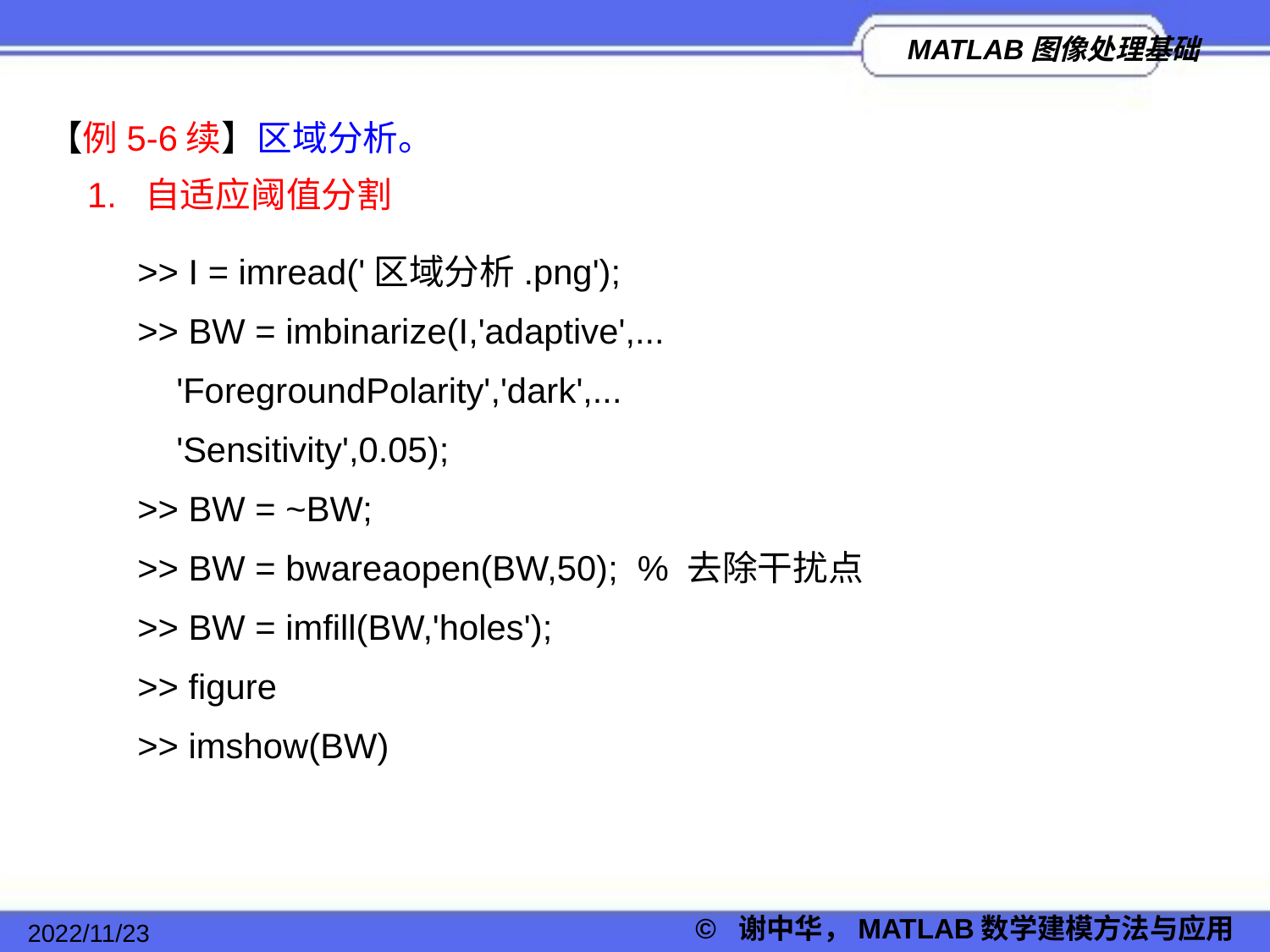

【例5-6续】区域分析。
1.  自适应阈值分割
>> I = imread('区域分析.png');
>> BW = imbinarize(I,'adaptive',...
    'ForegroundPolarity','dark',...
    'Sensitivity',0.05);
>> BW = ~BW;
>> BW = bwareaopen(BW,50);  % 去除干扰点
>> BW = imfill(BW,'holes');
>> figure
>> imshow(BW)
©  谢中华，MATLAB数学建模方法与应用
2022/11/23